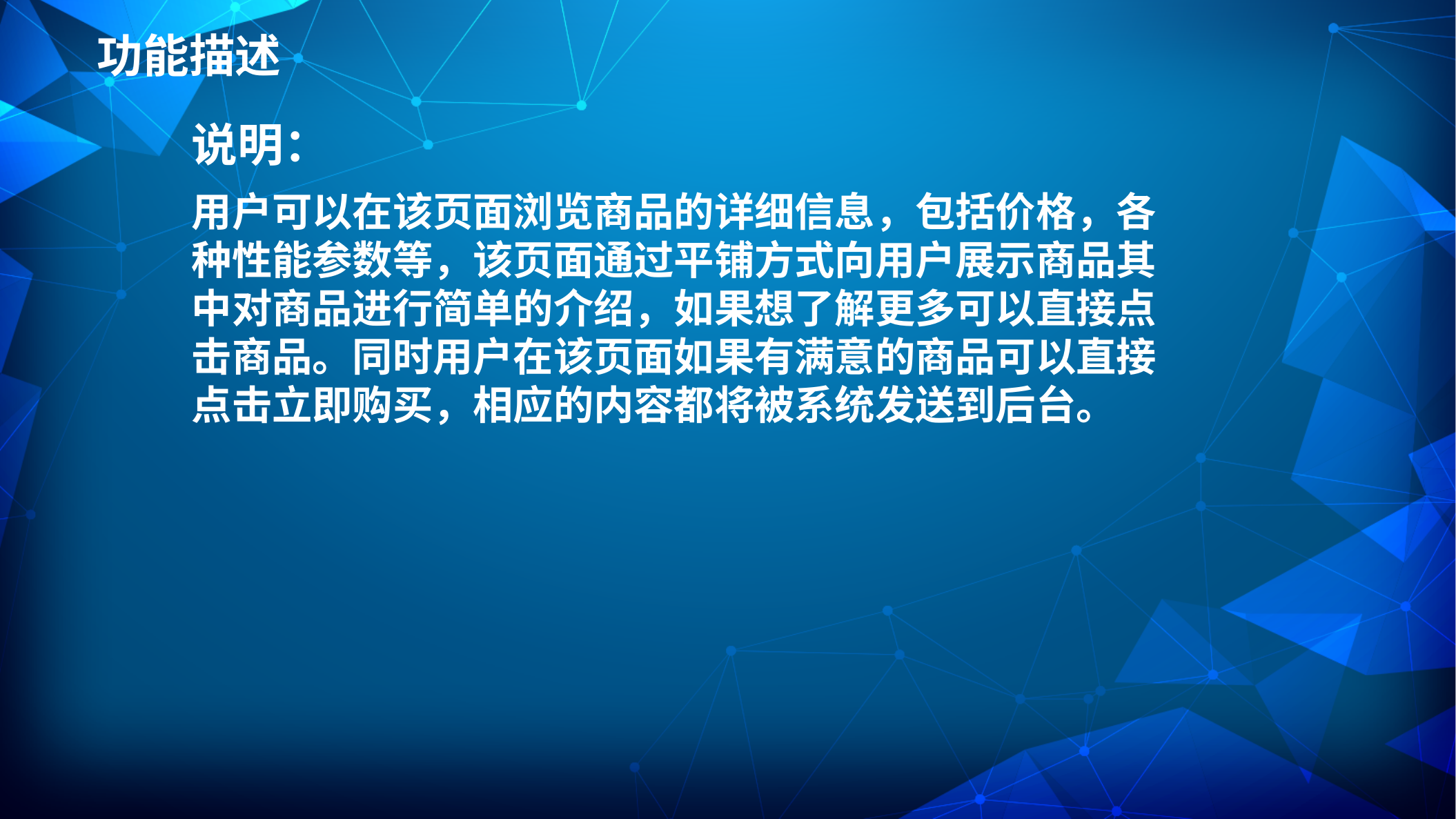

功能描述
说明：
用户可以在该页面浏览商品的详细信息，包括价格，各种性能参数等，该页面通过平铺方式向用户展示商品其中对商品进行简单的介绍，如果想了解更多可以直接点击商品。同时用户在该页面如果有满意的商品可以直接点击立即购买，相应的内容都将被系统发送到后台。